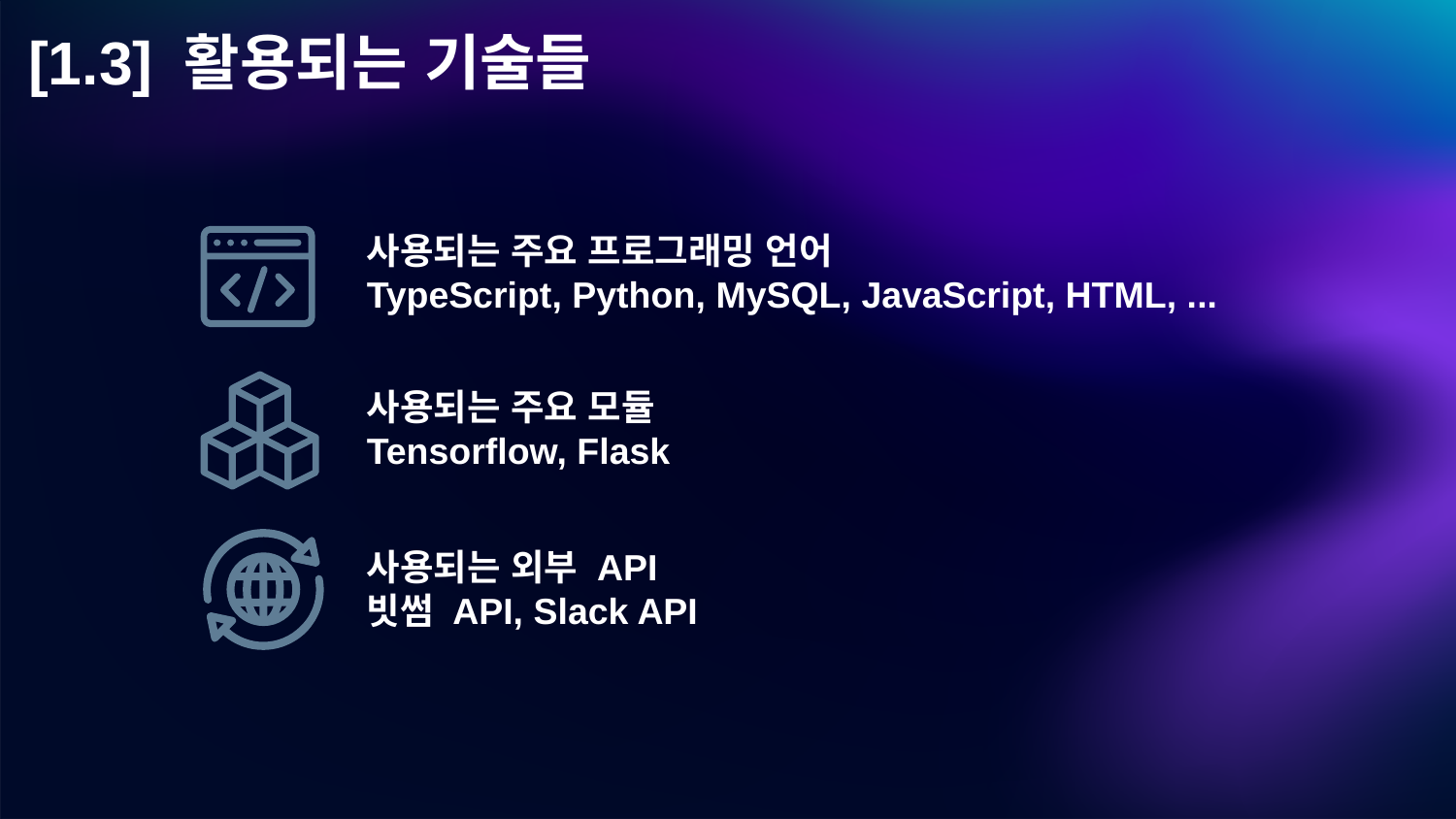

# [1.3] 활용되는 기술들

사용되는 주요 프로그래밍 언어
TypeScript, Python, MySQL, JavaScript, HTML, ...

사용되는 주요 모듈
Tensorflow, Flask

사용되는 외부 API
빗썸 API, Slack API